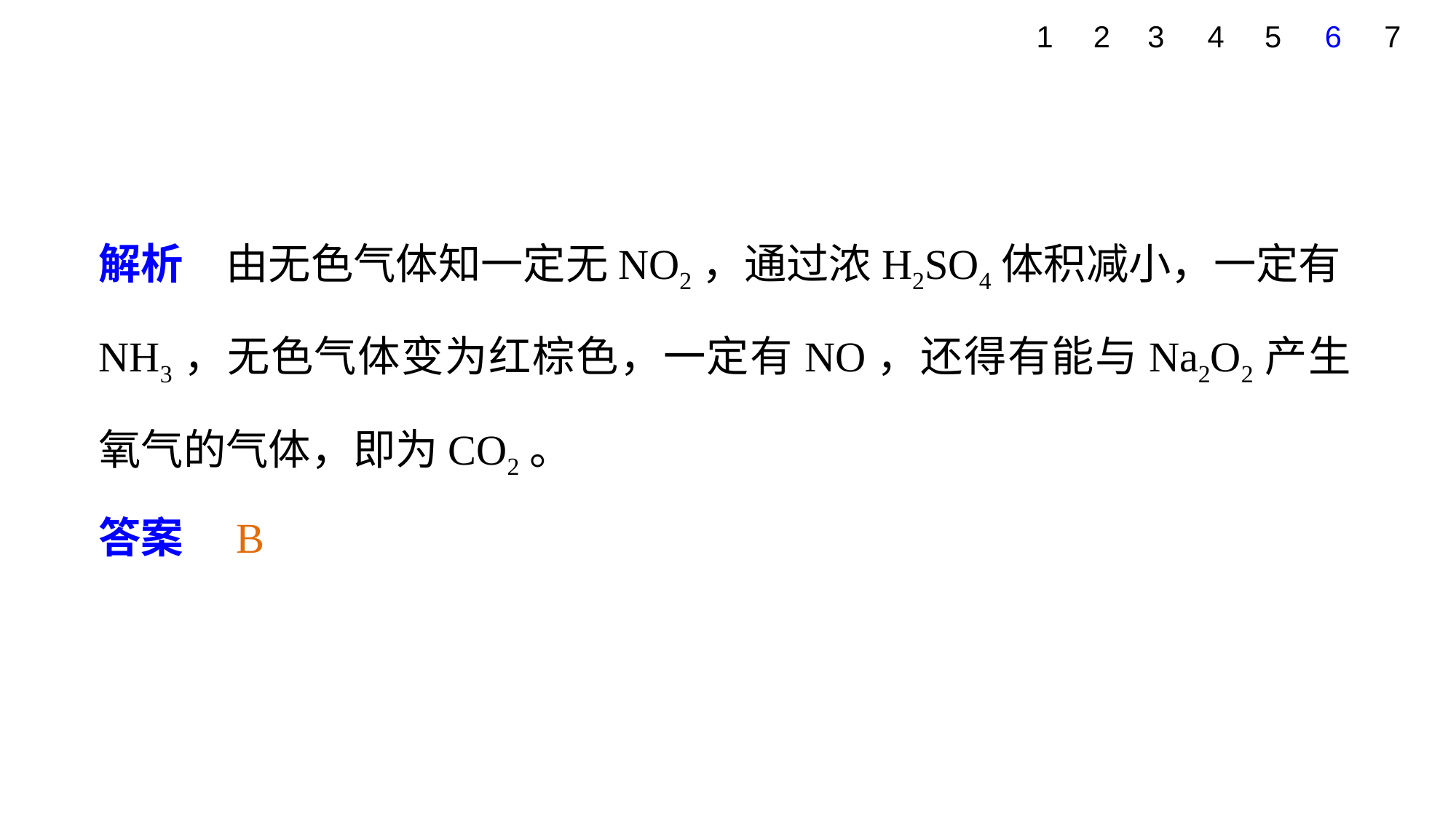

7
1
2
3
4
5
6
解析　由无色气体知一定无NO2，通过浓H2SO4体积减小，一定有NH3，无色气体变为红棕色，一定有NO，还得有能与Na2O2产生氧气的气体，即为CO2。
答案　B